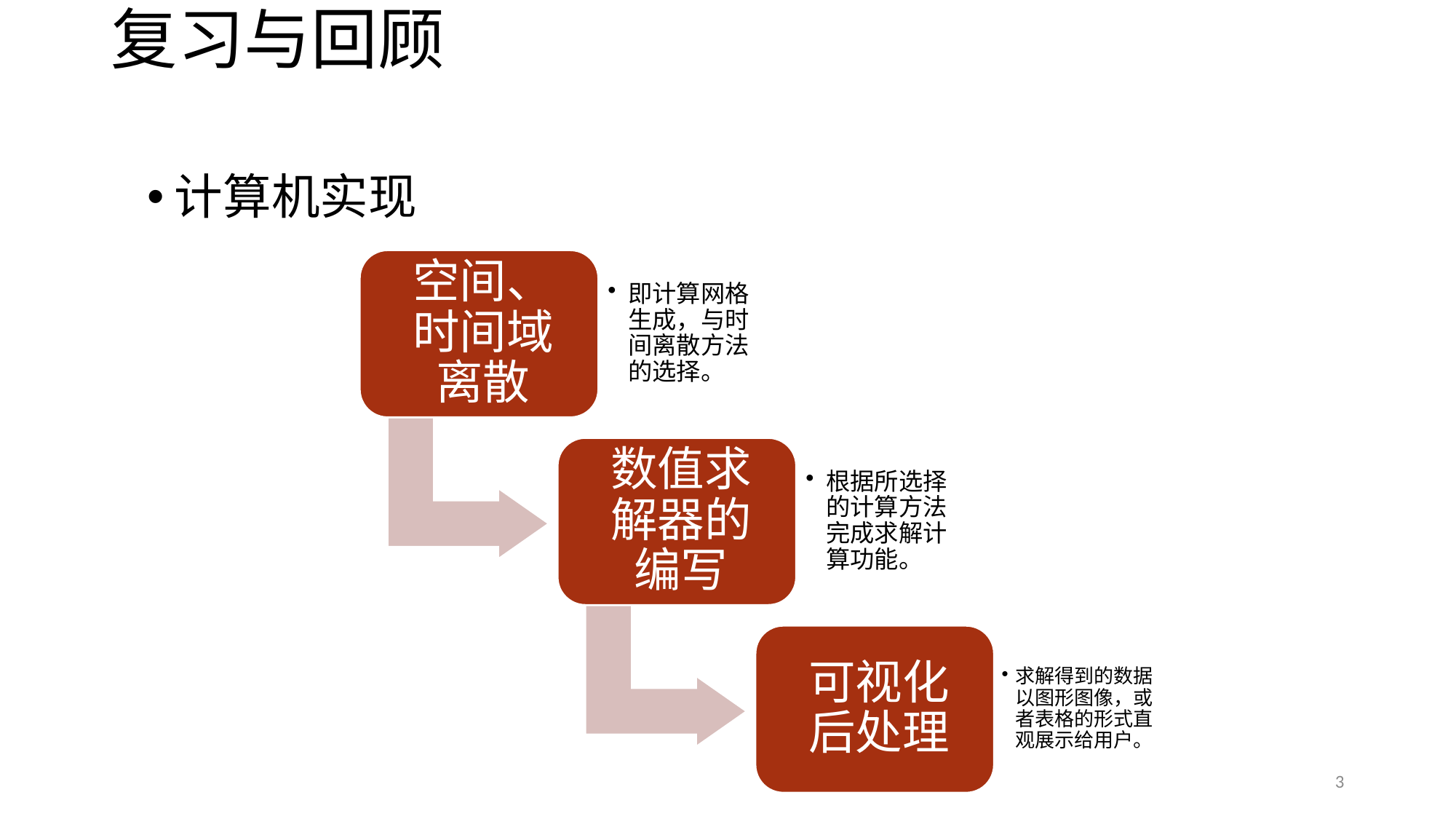

# 复习与回顾
计算机实现

空间、时间域离散
即计算网格生成，与时间离散方法的选择。
数值求解器的编写
根据所选择的计算方法完成求解计算功能。
可视化后处理
求解得到的数据以图形图像，或者表格的形式直观展示给用户。
3